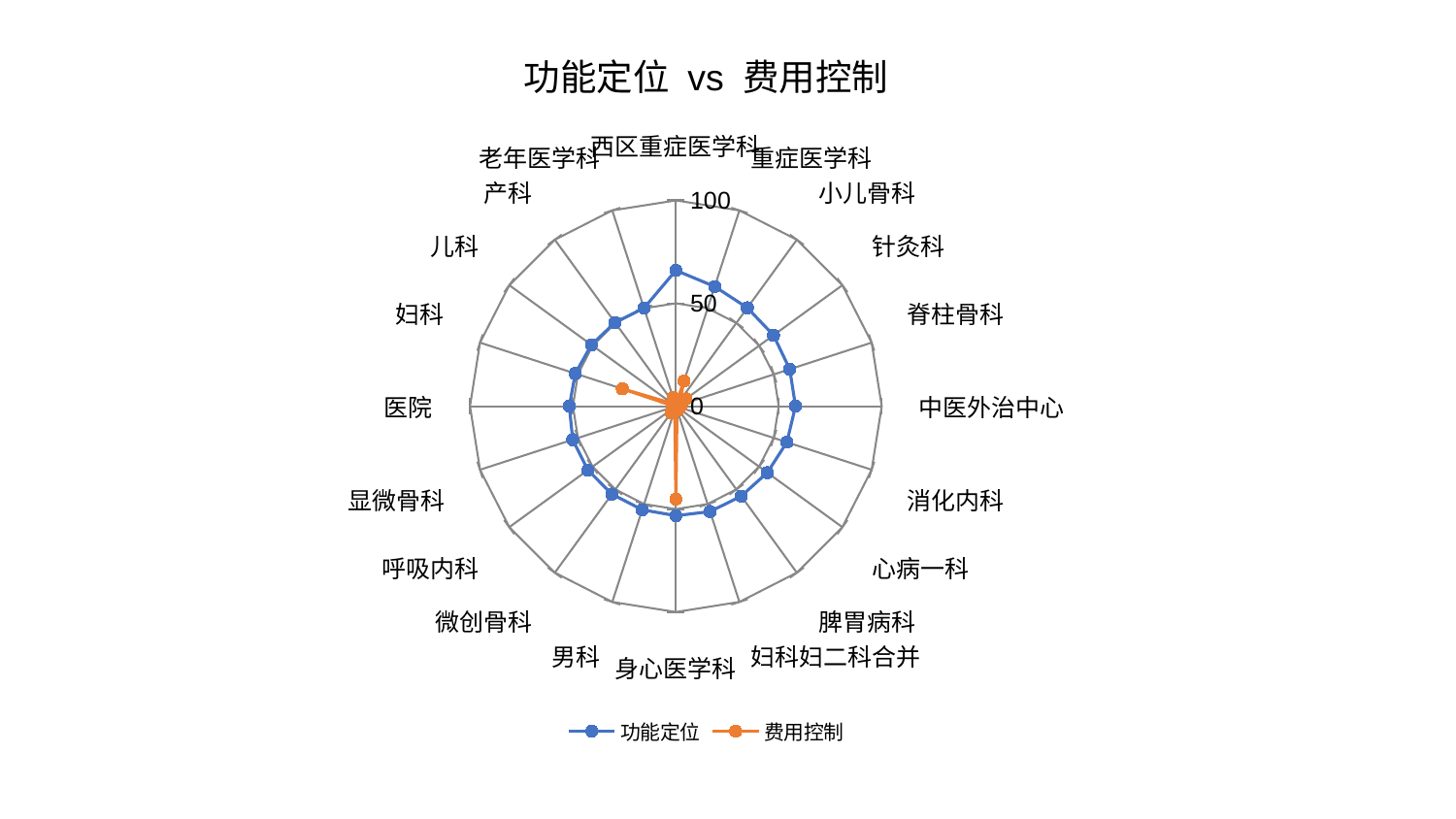

### Chart: 功能定位 vs 费用控制

| Category | 功能定位 | 费用控制 |
|---|---|---|
| 西区重症医学科 | 65.99838301953872 | 1.0293438733231632 |
| 重症医学科 | 61.121669492236144 | 12.8677991662287 |
| 小儿骨科 | 59.087765169078686 | 3.2717562939038083 |
| 针灸科 | 58.66533441480014 | 6.068621555145905 |
| 脊柱骨科 | 58.16865669310423 | 1.7335766380964617 |
| 中医外治中心 | 58.143214780251654 | 2.4184546790671915 |
| 消化内科 | 56.71850384549827 | 1.157933111573825 |
| 心病一科 | 54.92994107261996 | 1.9824112581303688 |
| 脾胃病科 | 54.030554833882526 | 2.1232061775574294 |
| 妇科妇二科合并 | 53.83607955595682 | 1.8303540841737167 |
| 身心医学科 | 53.20622034091733 | 45.17629761421839 |
| 男科 | 52.89645037695409 | 1.785372829431802 |
| 微创骨科 | 52.83782485869435 | 3.947120274173623 |
| 呼吸内科 | 52.813485580094294 | 1.358234234631523 |
| 显微骨科 | 52.67576318249433 | 0.9781324353239856 |
| 医院 | 51.752753345147454 | 0.9482707581206107 |
| 妇科 | 51.36300682062474 | 27.34434328679543 |
| 儿科 | 50.69617257556357 | 2.3202170938062032 |
| 产科 | 50.258066592410174 | 0.9025489755157536 |
| 老年医学科 | 50.11219038708567 | 4.388363427500371 |
34